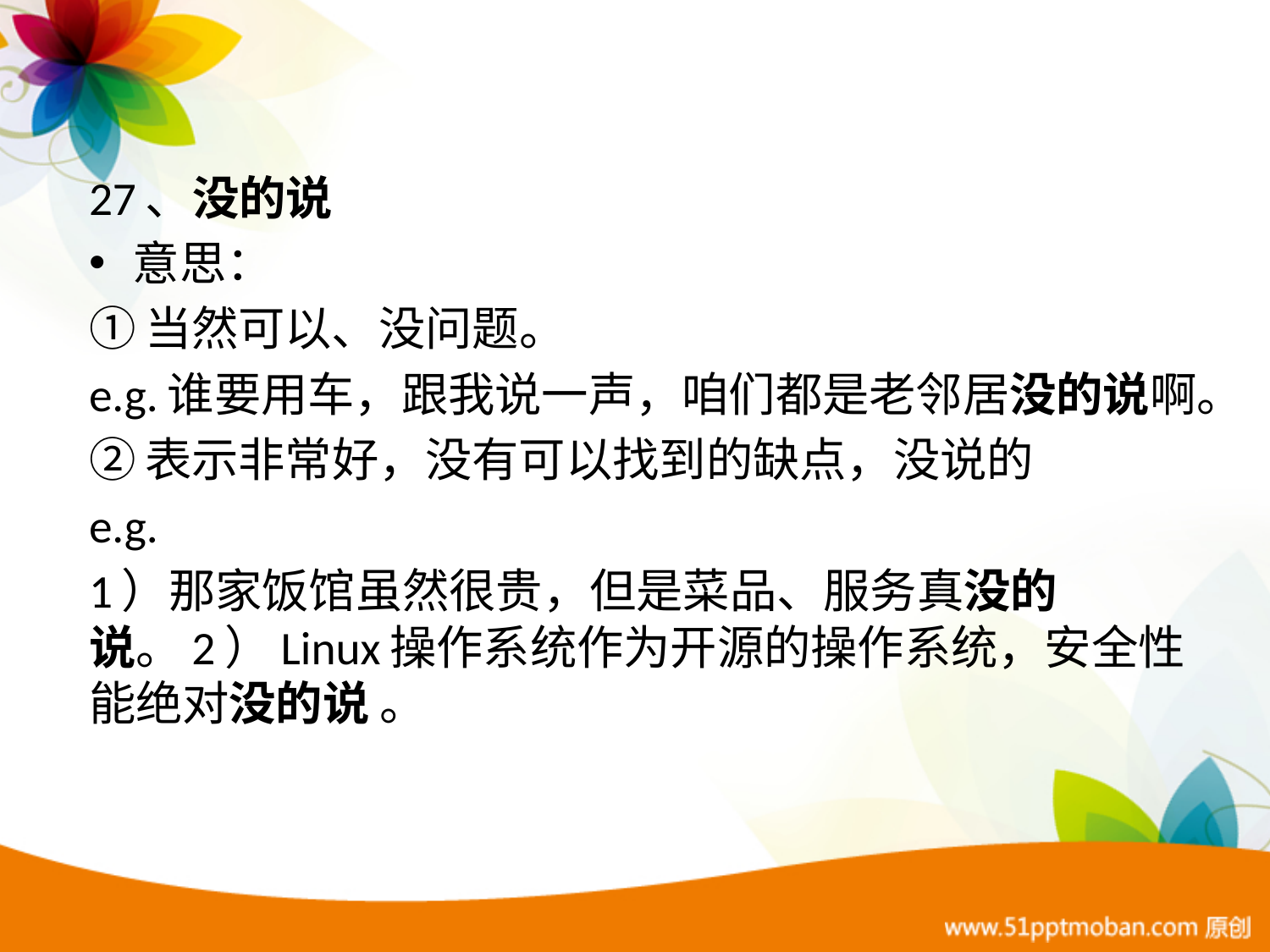

27、没的说
意思：
①当然可以、没问题。
e.g.谁要用车，跟我说一声，咱们都是老邻居没的说啊。
②表示非常好，没有可以找到的缺点，没说的
e.g.
1）那家饭馆虽然很贵，但是菜品、服务真没的说。2）Linux操作系统作为开源的操作系统，安全性能绝对没的说 。